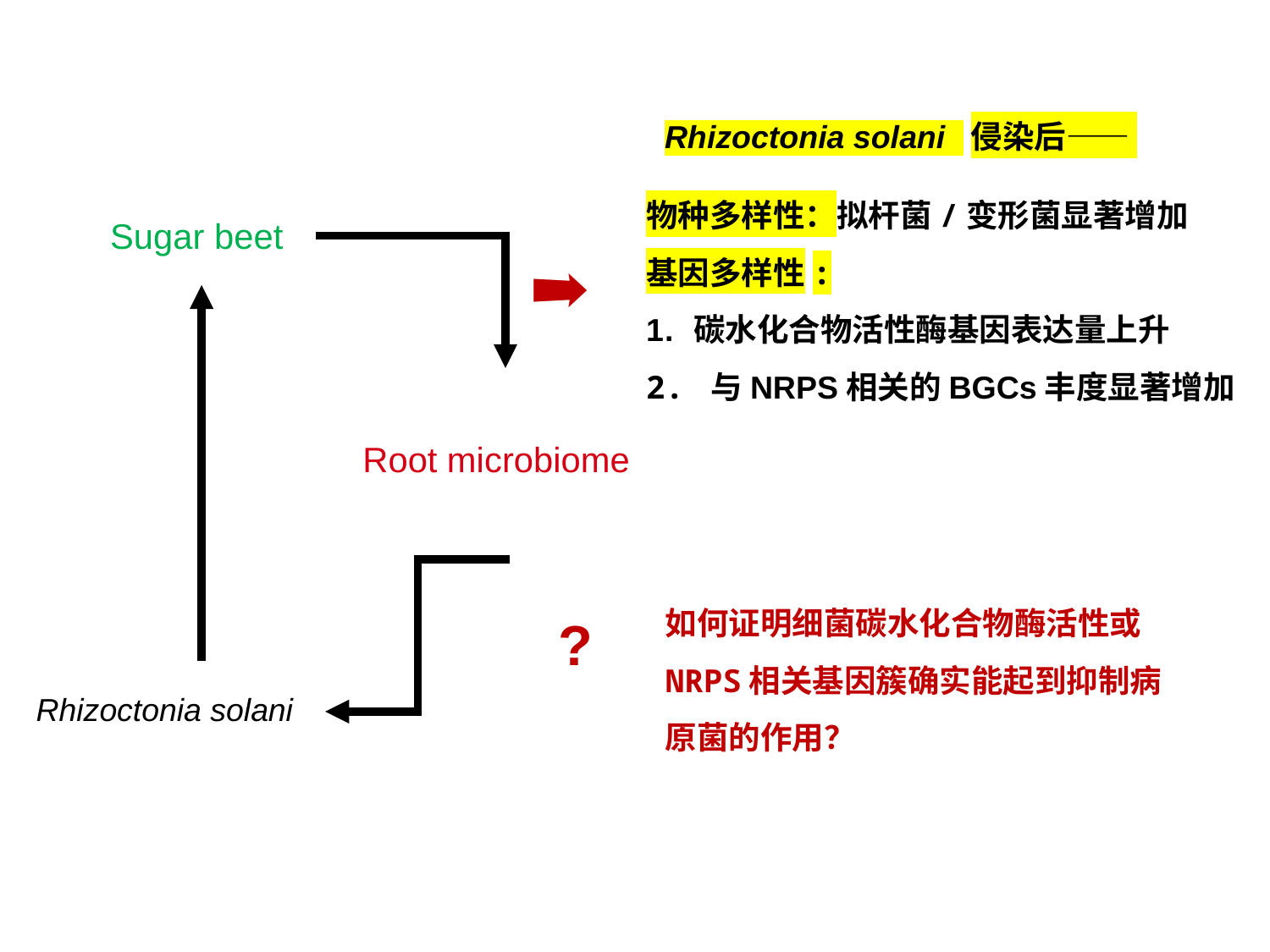

Rhizoctonia solani  侵染后——
物种多样性：拟杆菌/变形菌显著增加
基因多样性:
碳水化合物活性酶基因表达量上升
2. 与NRPS相关的BGCs丰度显著增加
Sugar beet
➡
Root microbiome
如何证明细菌碳水化合物酶活性或NRPS相关基因簇确实能起到抑制病原菌的作用？
?
Rhizoctonia solani